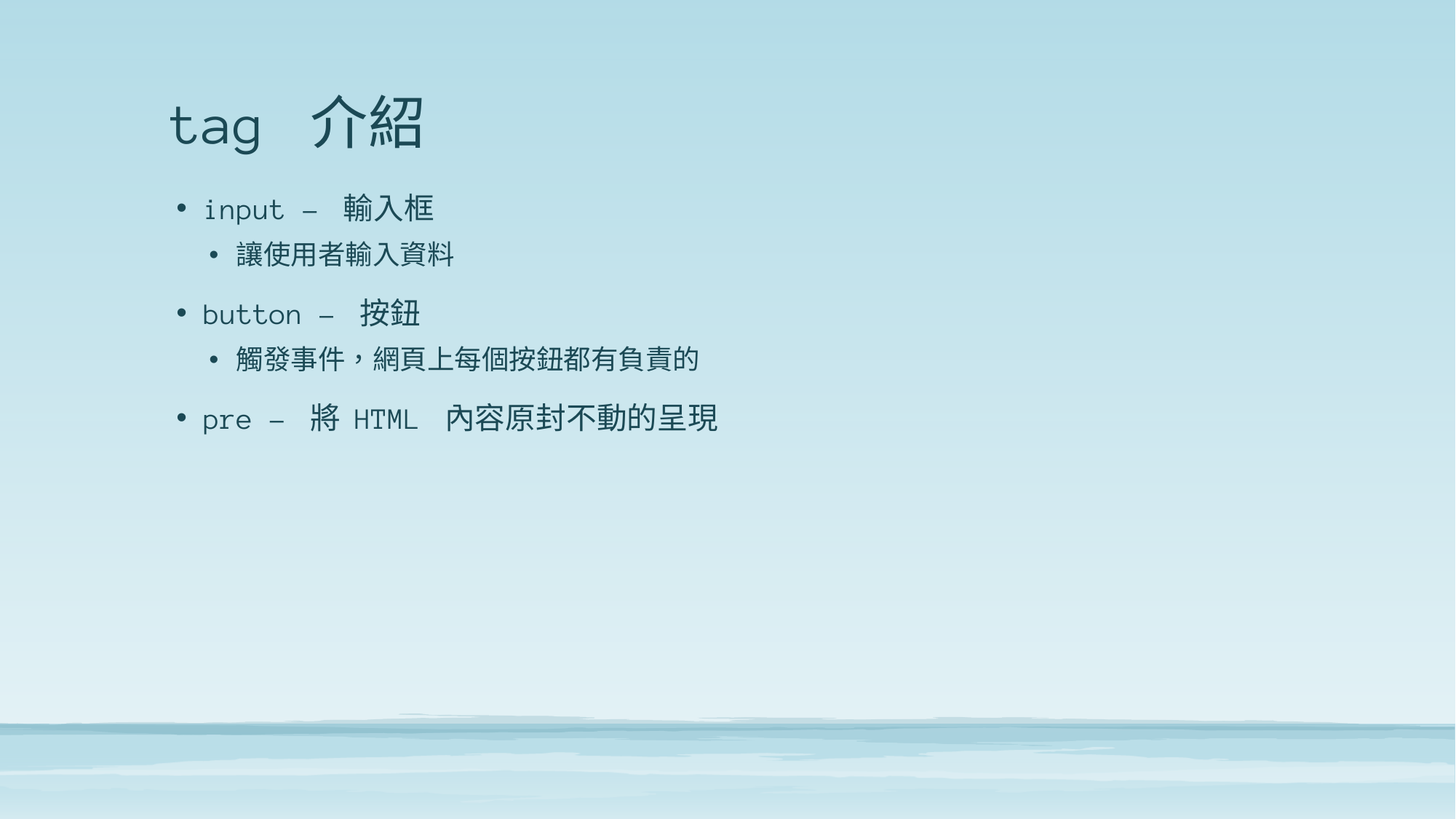

# tag 介紹
input - 輸入框
讓使用者輸入資料
button - 按鈕
觸發事件，網頁上每個按鈕都有負責的
pre - 將 HTML 內容原封不動的呈現